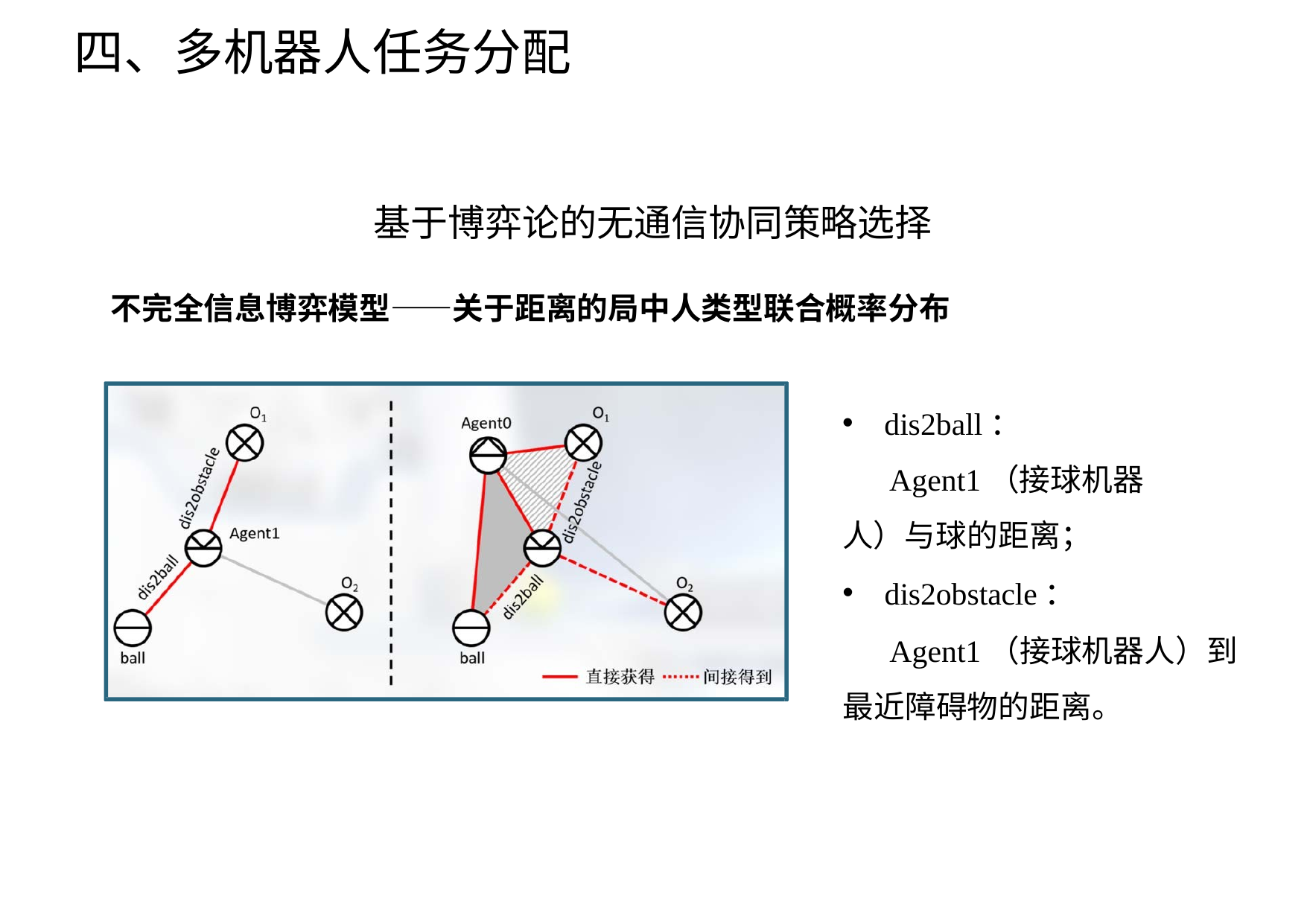

四、多机器人任务分配
基于博弈论的无通信协同策略选择
不完全信息博弈模型——关于距离的局中人类型联合概率分布

dis2ball：
      Agent1（接球机器人）与球的距离；
dis2obstacle：
      Agent1（接球机器人）到最近障碍物的距离。